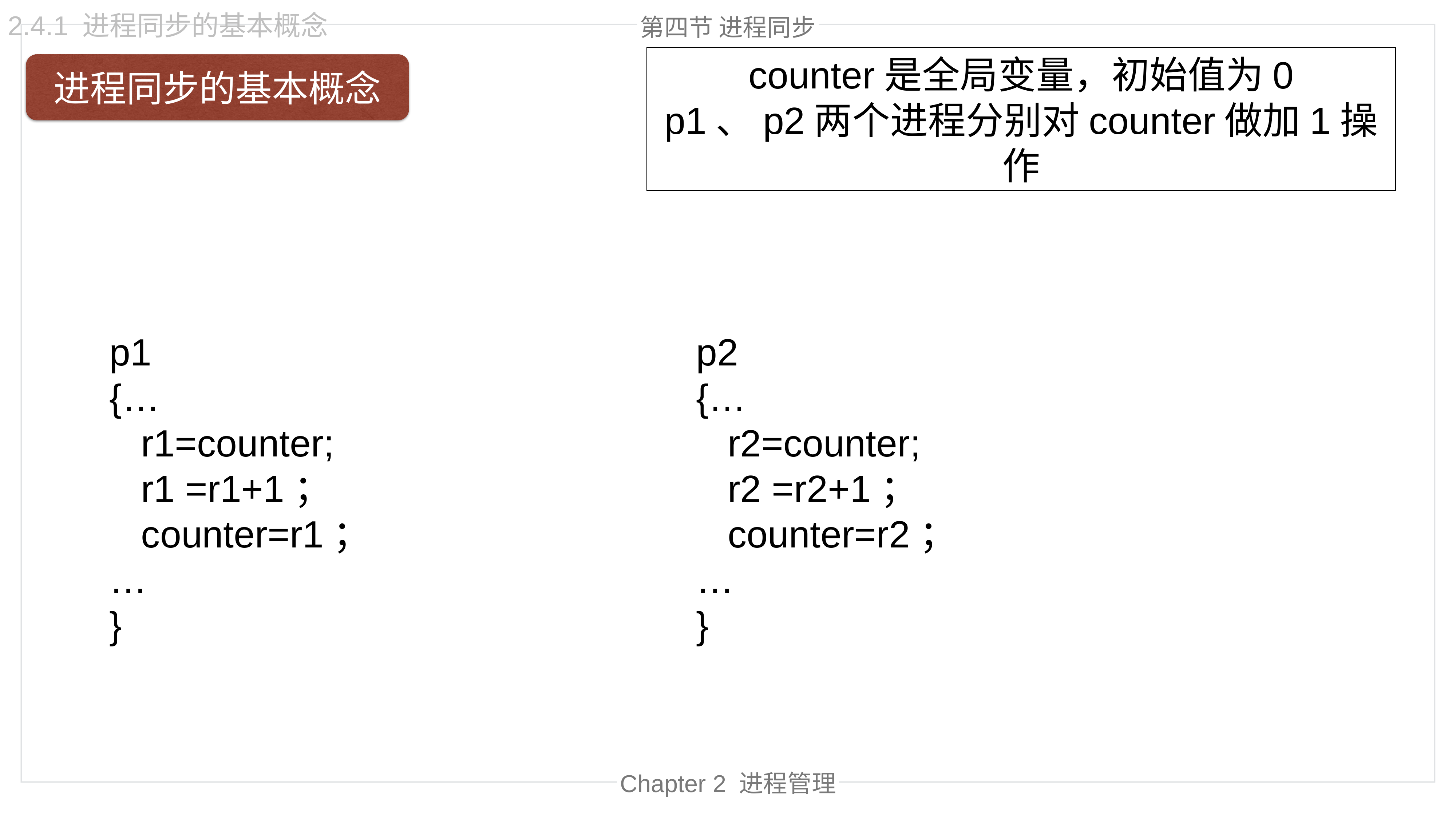

2.4.1 进程同步的基本概念
第四节 进程同步

进程同步的基本概念
counter是全局变量，初始值为0
p1、p2两个进程分别对counter做加1操作
p1
{…
   r1=counter;
   r1 =r1+1；
   counter=r1；
…
}
p2
{…
   r2=counter;
   r2 =r2+1；
   counter=r2；
…
}
Chapter 2 进程管理